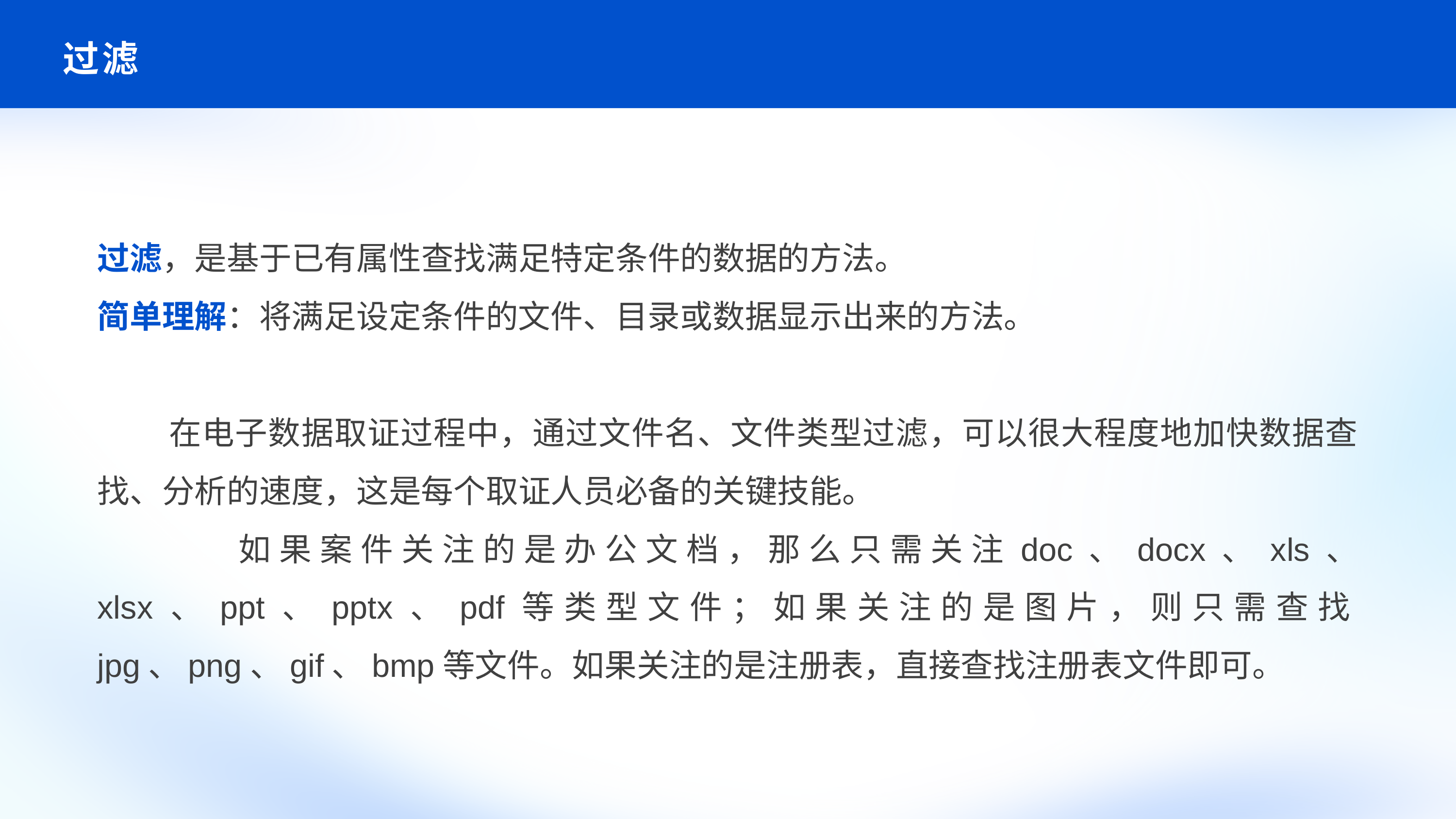

# 过滤
过滤，是基于已有属性查找满足特定条件的数据的方法。
简单理解：将满足设定条件的文件、目录或数据显示出来的方法。

        在电子数据取证过程中，通过文件名、文件类型过滤，可以很大程度地加快数据查找、分析的速度，这是每个取证人员必备的关键技能。
        如果案件关注的是办公文档，那么只需关注doc、docx、xls、 xlsx、ppt、pptx、pdf等类型文件；如果关注的是图片，则只需查找jpg、png、gif、bmp等文件。如果关注的是注册表，直接查找注册表文件即可。